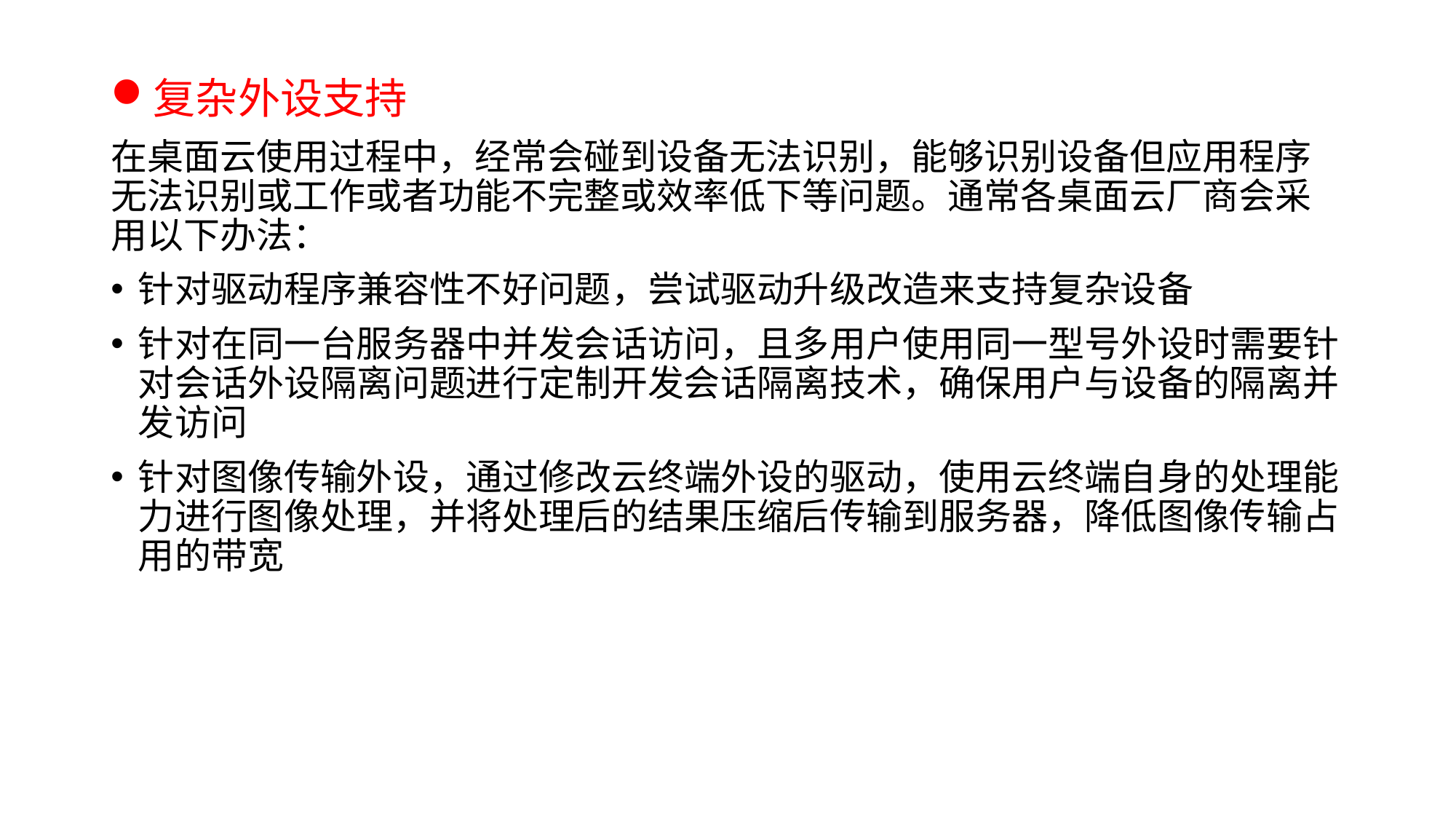

复杂外设支持
在桌面云使用过程中，经常会碰到设备无法识别，能够识别设备但应用程序无法识别或工作或者功能不完整或效率低下等问题。通常各桌面云厂商会采用以下办法：
针对驱动程序兼容性不好问题，尝试驱动升级改造来支持复杂设备
针对在同一台服务器中并发会话访问，且多用户使用同一型号外设时需要针对会话外设隔离问题进行定制开发会话隔离技术，确保用户与设备的隔离并发访问
针对图像传输外设，通过修改云终端外设的驱动，使用云终端自身的处理能力进行图像处理，并将处理后的结果压缩后传输到服务器，降低图像传输占用的带宽